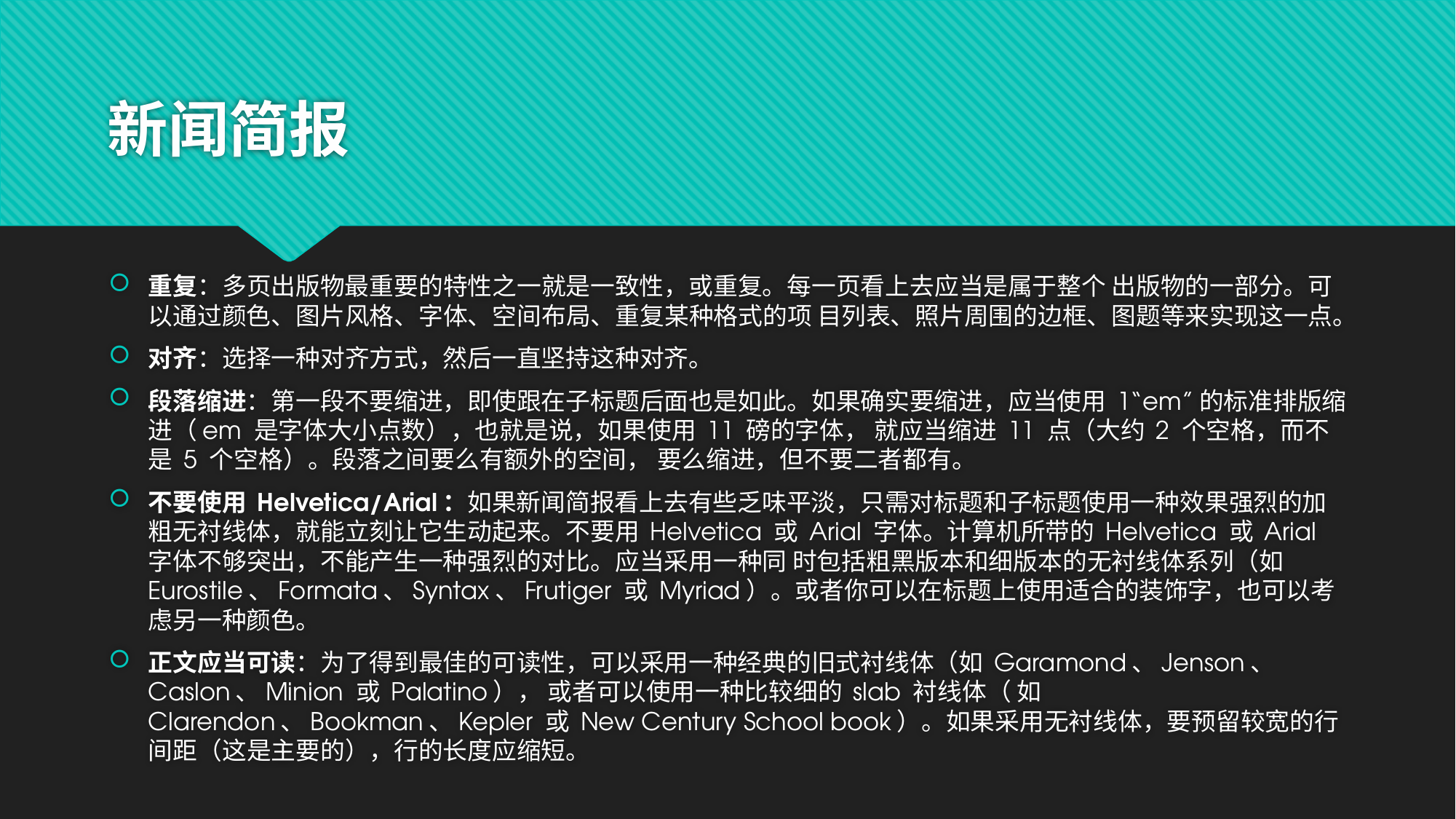

# 新闻简报
重复：多页出版物最重要的特性之一就是一致性，或重复。每一页看上去应当是属于整个 出版物的一部分。可以通过颜色、图片风格、字体、空间布局、重复某种格式的项 目列表、照片周围的边框、图题等来实现这一点。
对齐：选择一种对齐方式，然后一直坚持这种对齐。
段落缩进：第一段不要缩进，即使跟在子标题后面也是如此。如果确实要缩进，应当使用 1“em”的标准排版缩进（em 是字体大小点数），也就是说，如果使用 11 磅的字体， 就应当缩进 11 点（大约 2 个空格，而不是 5 个空格）。段落之间要么有额外的空间， 要么缩进，但不要二者都有。
不要使用 Helvetica/Arial：如果新闻简报看上去有些乏味平淡，只需对标题和子标题使用一种效果强烈的加粗无衬线体，就能立刻让它生动起来。不要用 Helvetica 或 Arial 字体。计算机所带的 Helvetica 或 Arial 字体不够突出，不能产生一种强烈的对比。应当采用一种同 时包括粗黑版本和细版本的无衬线体系列（如 Eurostile、Formata、Syntax、Frutiger 或 Myriad）。或者你可以在标题上使用适合的装饰字，也可以考虑另一种颜色。
正文应当可读：为了得到最佳的可读性，可以采用一种经典的旧式衬线体（如 Garamond、Jenson、 Caslon、Minion 或 Palatino）， 或者可以使用一种比较细的 slab 衬线体（ 如 Clarendon、Bookman、Kepler 或 New Century School book）。如果采用无衬线体，要预留较宽的行间距（这是主要的），行的长度应缩短。